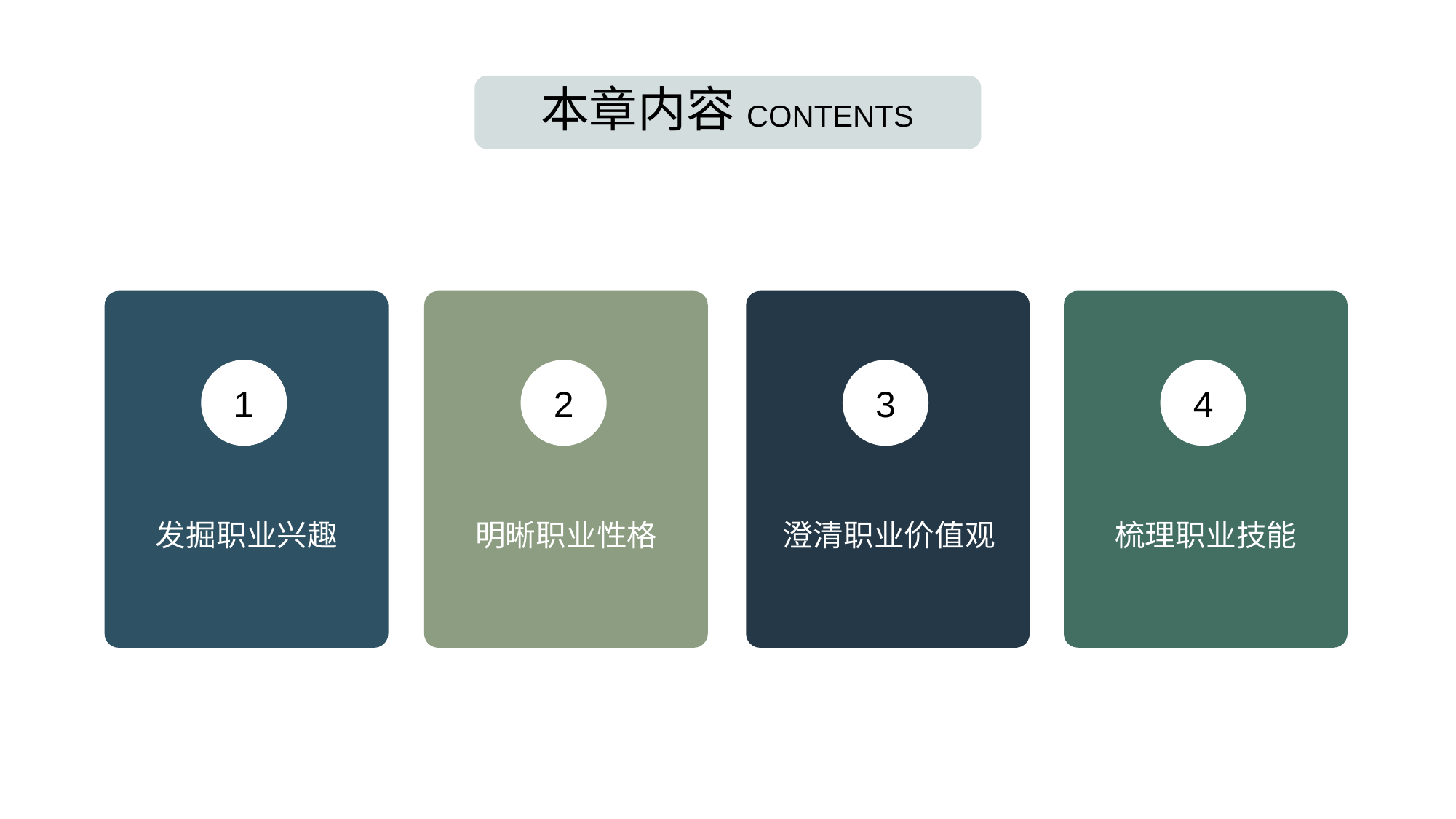

本章内容CONTENTS

4
1
2
3
发掘职业兴趣
明晰职业性格
澄清职业价值观
梳理职业技能